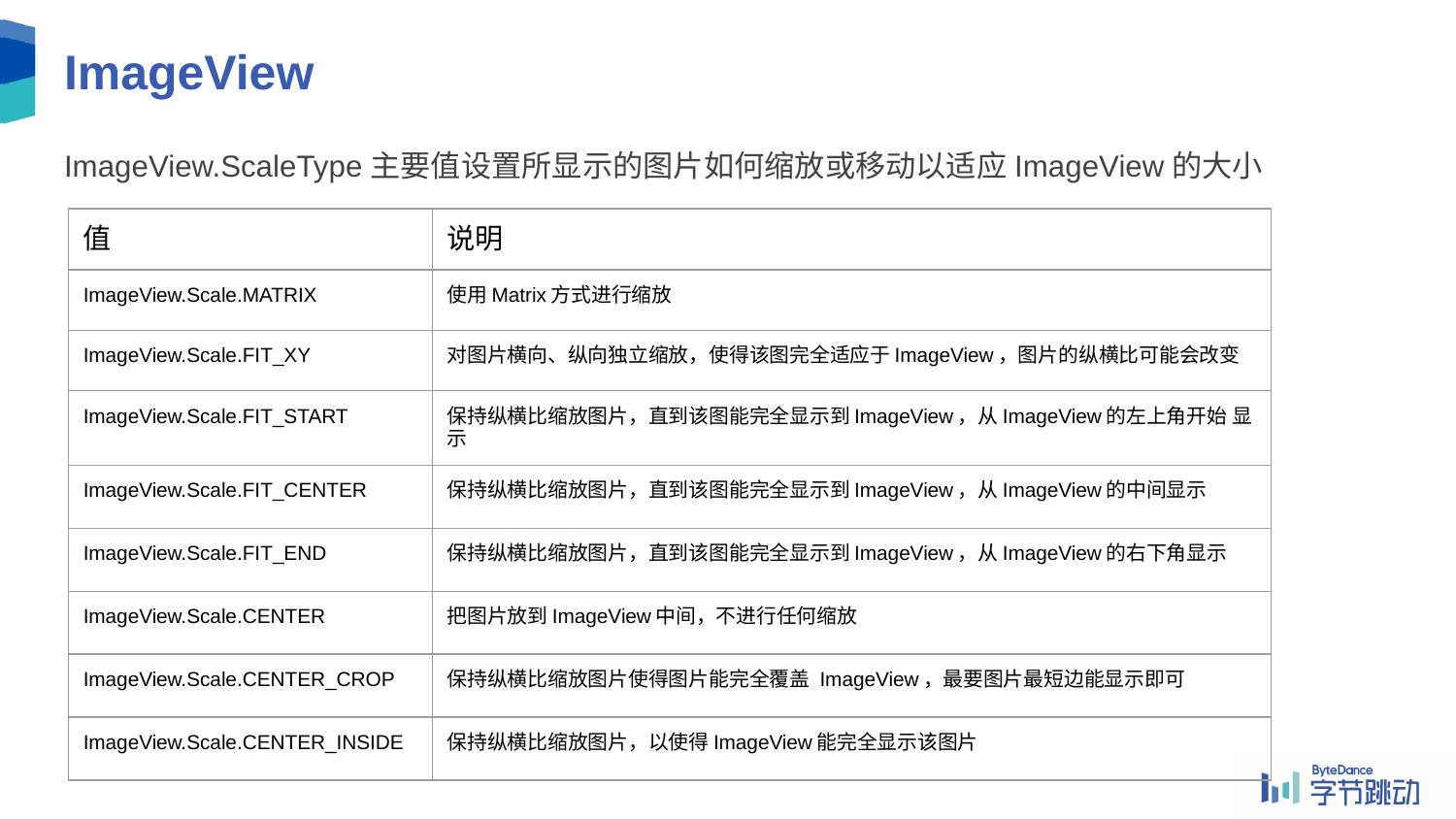

# ImageView
ImageView.ScaleType主要值设置所显示的图片如何缩放或移动以适应ImageView的大小

| 值 | 说明 |
| --- | --- |
| ImageView.Scale.MATRIX | 使用Matrix方式进行缩放 |
| ImageView.Scale.FIT\_XY | 对图片横向、纵向独立缩放，使得该图完全适应于ImageView，图片的纵横比可能会改变 |
| ImageView.Scale.FIT\_START | 保持纵横比缩放图片，直到该图能完全显示到ImageView，从ImageView的左上角开始 显示 |
| ImageView.Scale.FIT\_CENTER | 保持纵横比缩放图片，直到该图能完全显示到ImageView，从ImageView的中间显示 |
| ImageView.Scale.FIT\_END | 保持纵横比缩放图片，直到该图能完全显示到ImageView，从ImageView的右下角显示 |
| ImageView.Scale.CENTER | 把图片放到ImageView中间，不进行任何缩放 |
| ImageView.Scale.CENTER\_CROP | 保持纵横比缩放图片使得图片能完全覆盖 ImageView，最要图片最短边能显示即可 |
| ImageView.Scale.CENTER\_INSIDE | 保持纵横比缩放图片，以使得ImageView能完全显示该图片 |